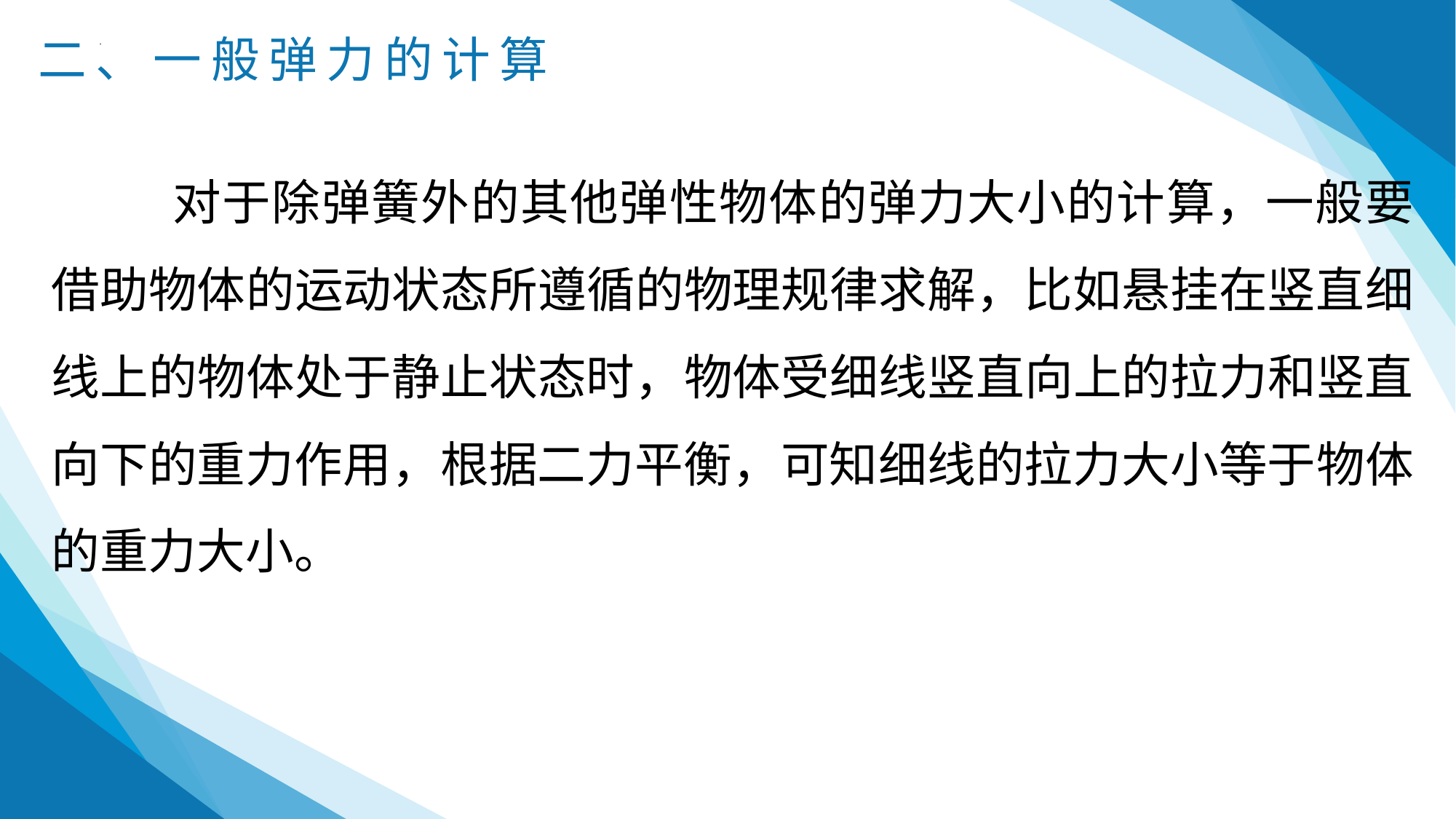

二、一般弹力的计算
         对于除弹簧外的其他弹性物体的弹力大小的计算，一般要借助物体的运动状态所遵循的物理规律求解，比如悬挂在竖直细线上的物体处于静止状态时，物体受细线竖直向上的拉力和竖直向下的重力作用，根据二力平衡，可知细线的拉力大小等于物体的重力大小。